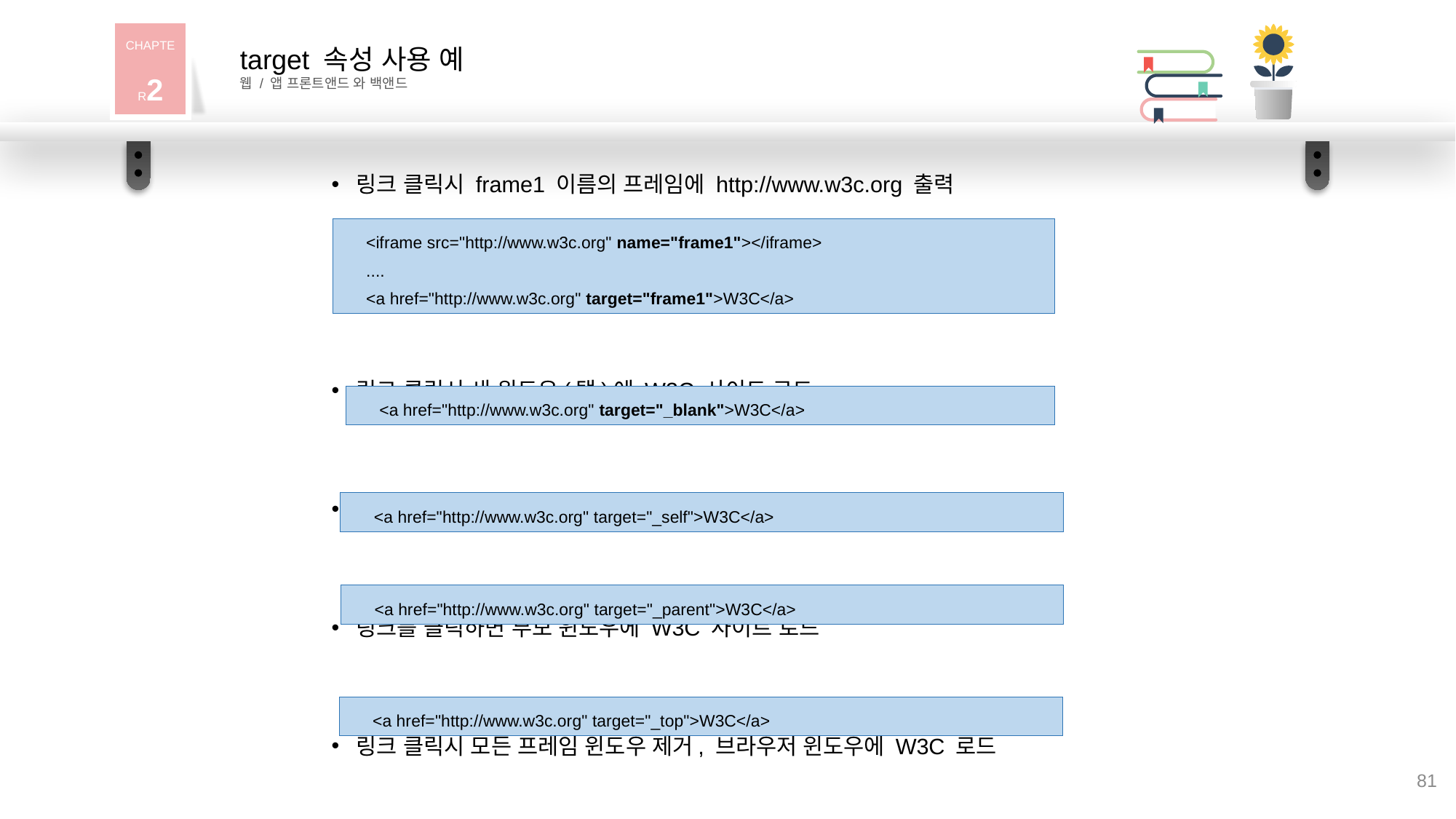

CHAPTER2

target 속성 사용 예
웹 / 앱 프론트앤드 와 백앤드

링크 클릭시 frame1 이름의 프레임에 http://www.w3c.org 출력

링크 클릭시 새 윈도우(탭)에 W3C 사이트 로드

링크 클릭시 현재 윈도우(탭 혹은 프레임 윈도우)에 W3C 사이트 로드

링크를 클릭하면 부모 윈도우에 W3C 사이트 로드

링크 클릭시 모든 프레임 윈도우 제거, 브라우저 윈도우에 W3C 로드

<iframe src="http://www.w3c.org" name="frame1"></iframe>
....
<a href="http://www.w3c.org" target="frame1">W3C</a>
<a href="http://www.w3c.org" target="_blank">W3C</a>
<a href="http://www.w3c.org" target="_self">W3C</a>
<a href="http://www.w3c.org" target="_parent">W3C</a>
<a href="http://www.w3c.org" target="_top">W3C</a>
81